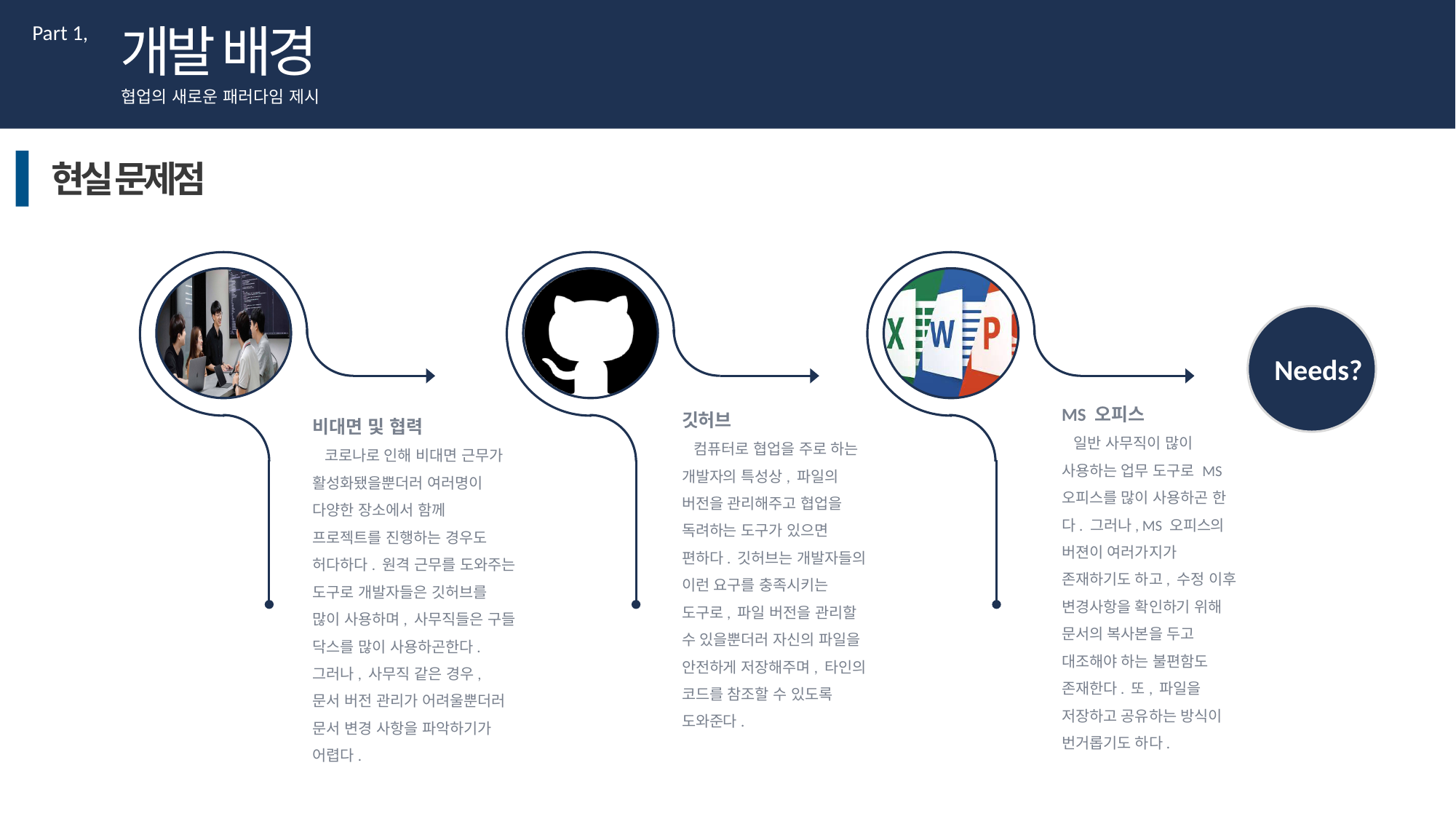

개발 배경
Part 1,

협업의 새로운 패러다임 제시

현실 문제점

  Needs?
MS 오피스
  일반 사무직이 많이 사용하는 업무 도구로 MS 오피스를 많이 사용하곤 한다. 그러나, MS 오피스의 버젼이 여러가지가 존재하기도 하고, 수정 이후 변경사항을 확인하기 위해 문서의 복사본을 두고 대조해야 하는 불편함도 존재한다. 또, 파일을 저장하고 공유하는 방식이 번거롭기도 하다.
깃허브
  컴퓨터로 협업을 주로 하는 개발자의 특성상, 파일의 버전을 관리해주고 협업을 독려하는 도구가 있으면 편하다. 깃허브는 개발자들의 이런 요구를 충족시키는 도구로, 파일 버전을 관리할 수 있을뿐더러 자신의 파일을 안전하게 저장해주며, 타인의 코드를 참조할 수 있도록 도와준다.
비대면 및 협력
  코로나로 인해 비대면 근무가 활성화됐을뿐더러 여러명이 다양한 장소에서 함께 프로젝트를 진행하는 경우도 허다하다. 원격 근무를 도와주는 도구로 개발자들은 깃허브를 많이 사용하며, 사무직들은 구들 닥스를 많이 사용하곤한다. 그러나, 사무직 같은 경우, 문서 버전 관리가 어려울뿐더러 문서 변경 사항을 파악하기가 어렵다.